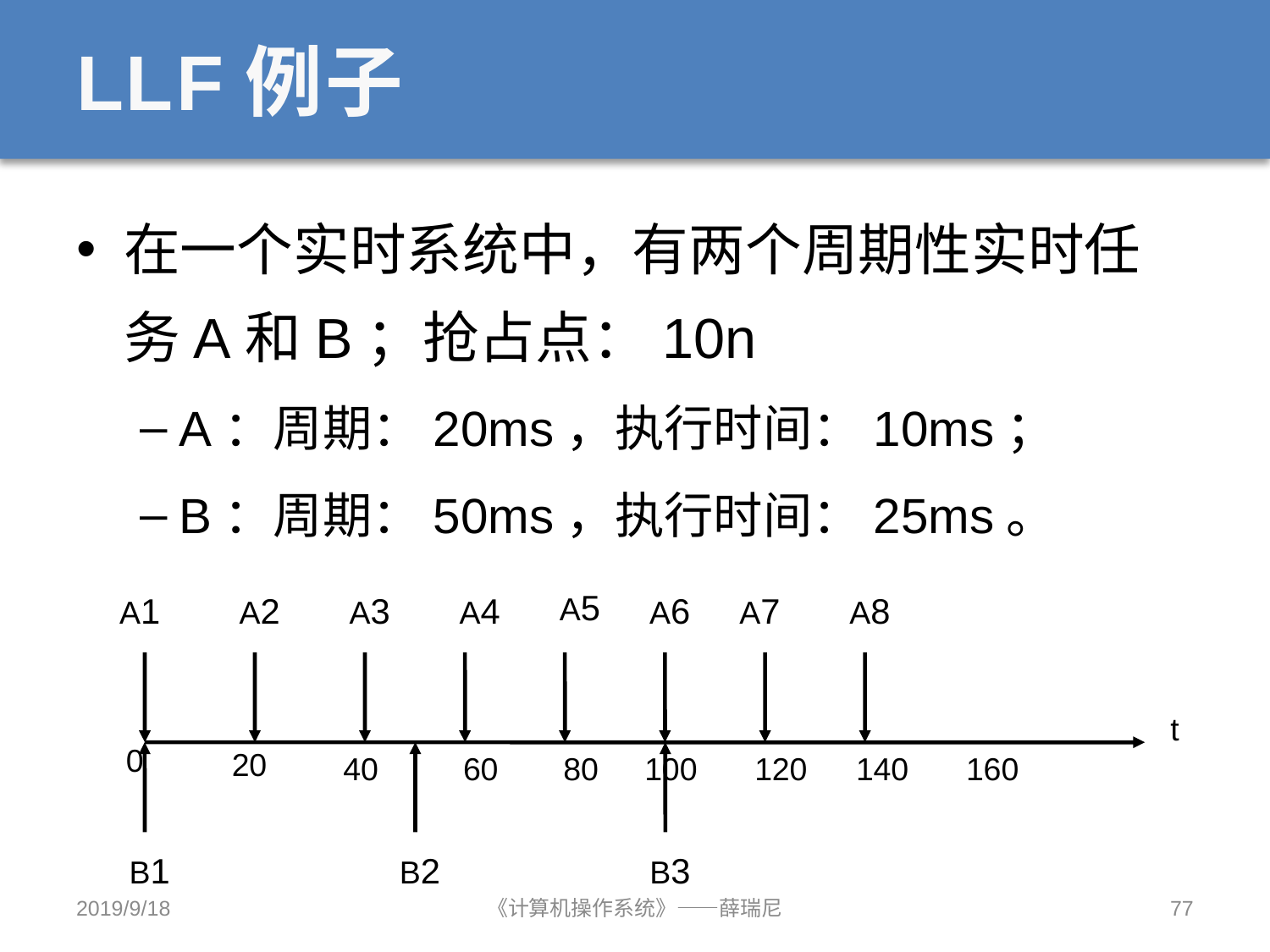

# LLF例子
在一个实时系统中，有两个周期性实时任务A和B；抢占点：10n
A：周期：20ms，执行时间：10ms；
B：周期：50ms，执行时间：25ms。

A5
A1
A2
A3
A4
A6
A7
A8

t
0
20

40

60
80
100

120
140
160
B1
B2
B3
2019/9/18
《计算机操作系统》——薛瑞尼
77